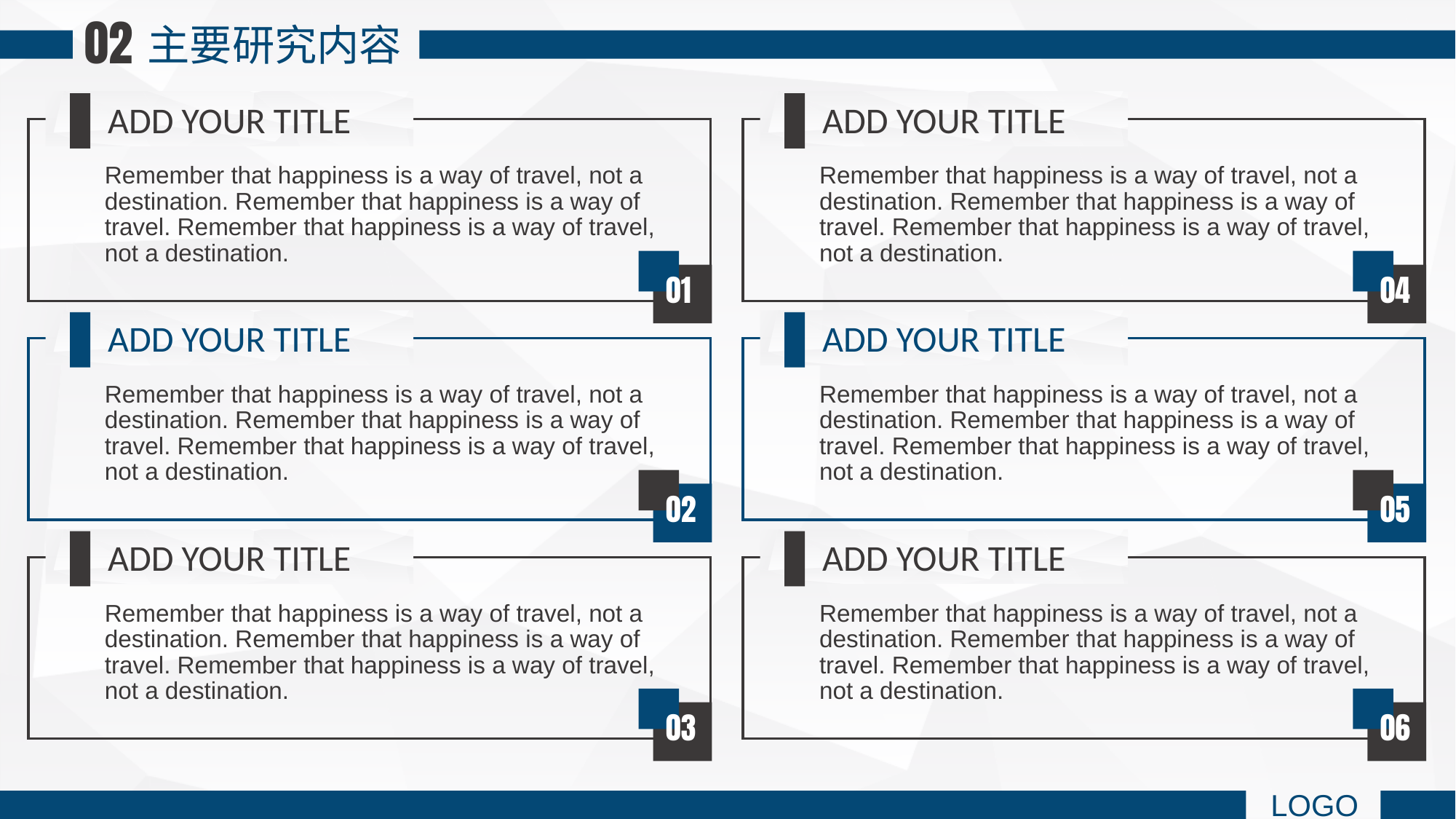

02
主要研究内容

ADD YOUR TITLE

01
ADD YOUR TITLE

04
Remember that happiness is a way of travel, not a destination. Remember that happiness is a way of travel. Remember that happiness is a way of travel, not a destination.
Remember that happiness is a way of travel, not a destination. Remember that happiness is a way of travel. Remember that happiness is a way of travel, not a destination.
ADD YOUR TITLE

02
ADD YOUR TITLE

05
Remember that happiness is a way of travel, not a destination. Remember that happiness is a way of travel. Remember that happiness is a way of travel, not a destination.
Remember that happiness is a way of travel, not a destination. Remember that happiness is a way of travel. Remember that happiness is a way of travel, not a destination.
ADD YOUR TITLE

03
ADD YOUR TITLE

06
Remember that happiness is a way of travel, not a destination. Remember that happiness is a way of travel. Remember that happiness is a way of travel, not a destination.
Remember that happiness is a way of travel, not a destination. Remember that happiness is a way of travel. Remember that happiness is a way of travel, not a destination.
LOGO